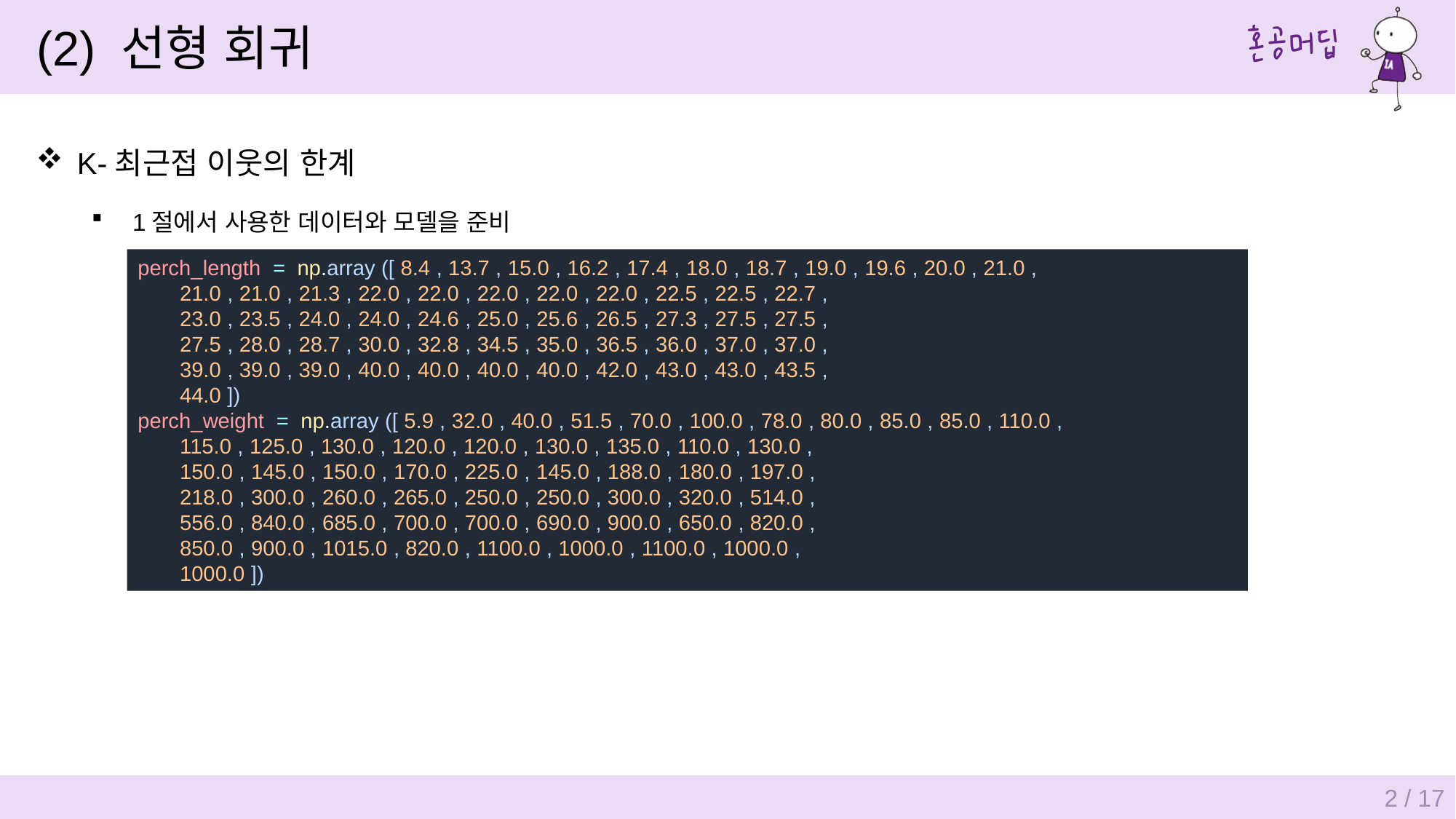

(2) 선형 회귀
K-최근접 이웃의 한계
1절에서 사용한 데이터와 모델을 준비
perch_length  =  np.array ([ 8.4 , 13.7 , 15.0 , 16.2 , 17.4 , 18.0 , 18.7 , 19.0 , 19.6 , 20.0 , 21.0 ,
       21.0 , 21.0 , 21.3 , 22.0 , 22.0 , 22.0 , 22.0 , 22.0 , 22.5 , 22.5 , 22.7 ,
       23.0 , 23.5 , 24.0 , 24.0 , 24.6 , 25.0 , 25.6 , 26.5 , 27.3 , 27.5 , 27.5 ,
       27.5 , 28.0 , 28.7 , 30.0 , 32.8 , 34.5 , 35.0 , 36.5 , 36.0 , 37.0 , 37.0 ,
       39.0 , 39.0 , 39.0 , 40.0 , 40.0 , 40.0 , 40.0 , 42.0 , 43.0 , 43.0 , 43.5 ,
       44.0 ])
perch_weight  =  np.array ([ 5.9 , 32.0 , 40.0 , 51.5 , 70.0 , 100.0 , 78.0 , 80.0 , 85.0 , 85.0 , 110.0 ,
       115.0 , 125.0 , 130.0 , 120.0 , 120.0 , 130.0 , 135.0 , 110.0 , 130.0 ,
       150.0 , 145.0 , 150.0 , 170.0 , 225.0 , 145.0 , 188.0 , 180.0 , 197.0 ,
       218.0 , 300.0 , 260.0 , 265.0 , 250.0 , 250.0 , 300.0 , 320.0 , 514.0 ,
       556.0 , 840.0 , 685.0 , 700.0 , 700.0 , 690.0 , 900.0 , 650.0 , 820.0 ,
       850.0 , 900.0 , 1015.0 , 820.0 , 1100.0 , 1000.0 , 1100.0 , 1000.0 ,
       1000.0 ])
2 / 17